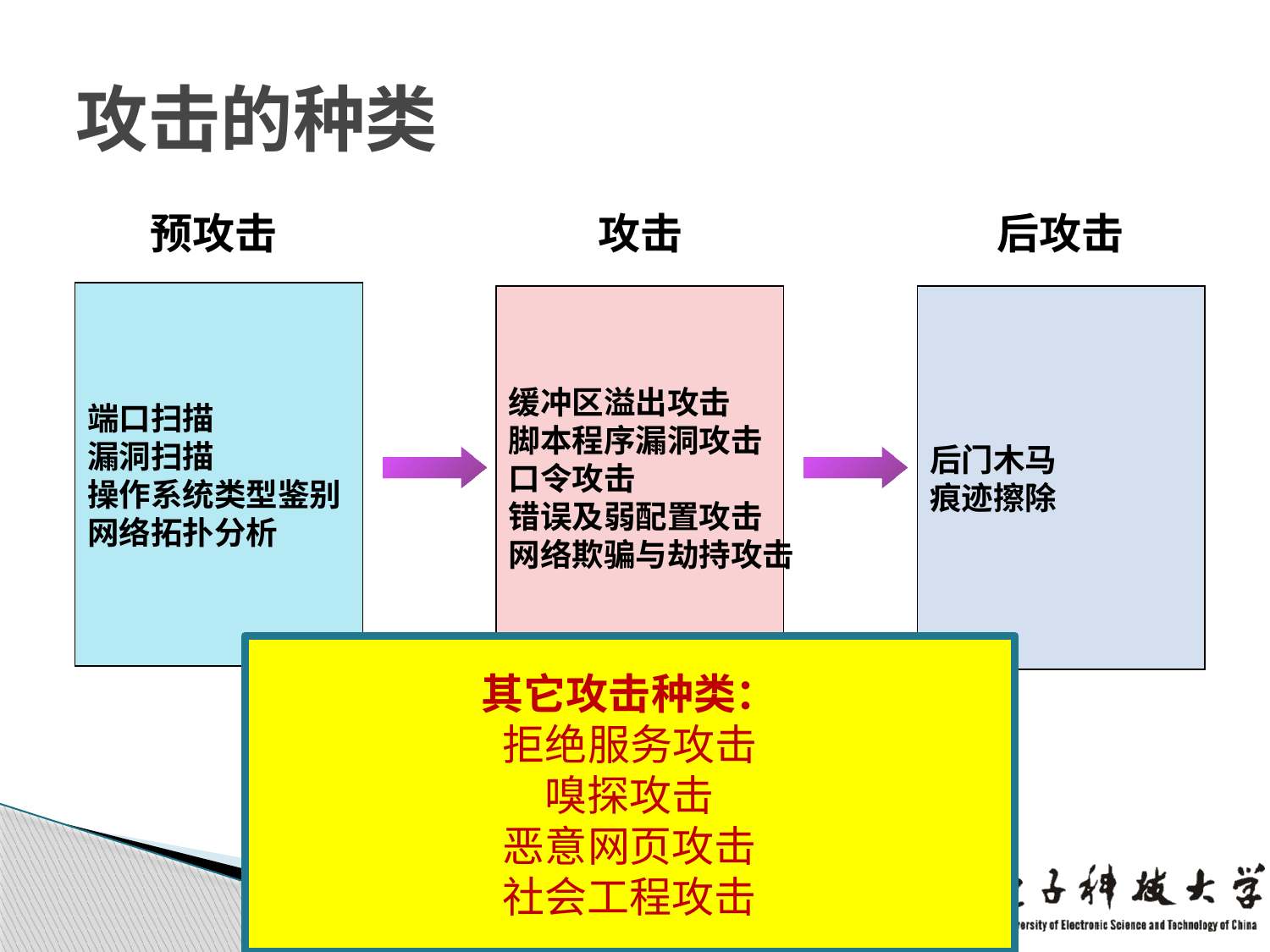

# 攻击的种类
攻击
缓冲区溢出攻击
脚本程序漏洞攻击
口令攻击
错误及弱配置攻击
网络欺骗与劫持攻击
后攻击
后门木马
痕迹擦除
预攻击
端口扫描
漏洞扫描
操作系统类型鉴别
网络拓扑分析

其它攻击种类：
拒绝服务攻击
嗅探攻击
恶意网页攻击
社会工程攻击